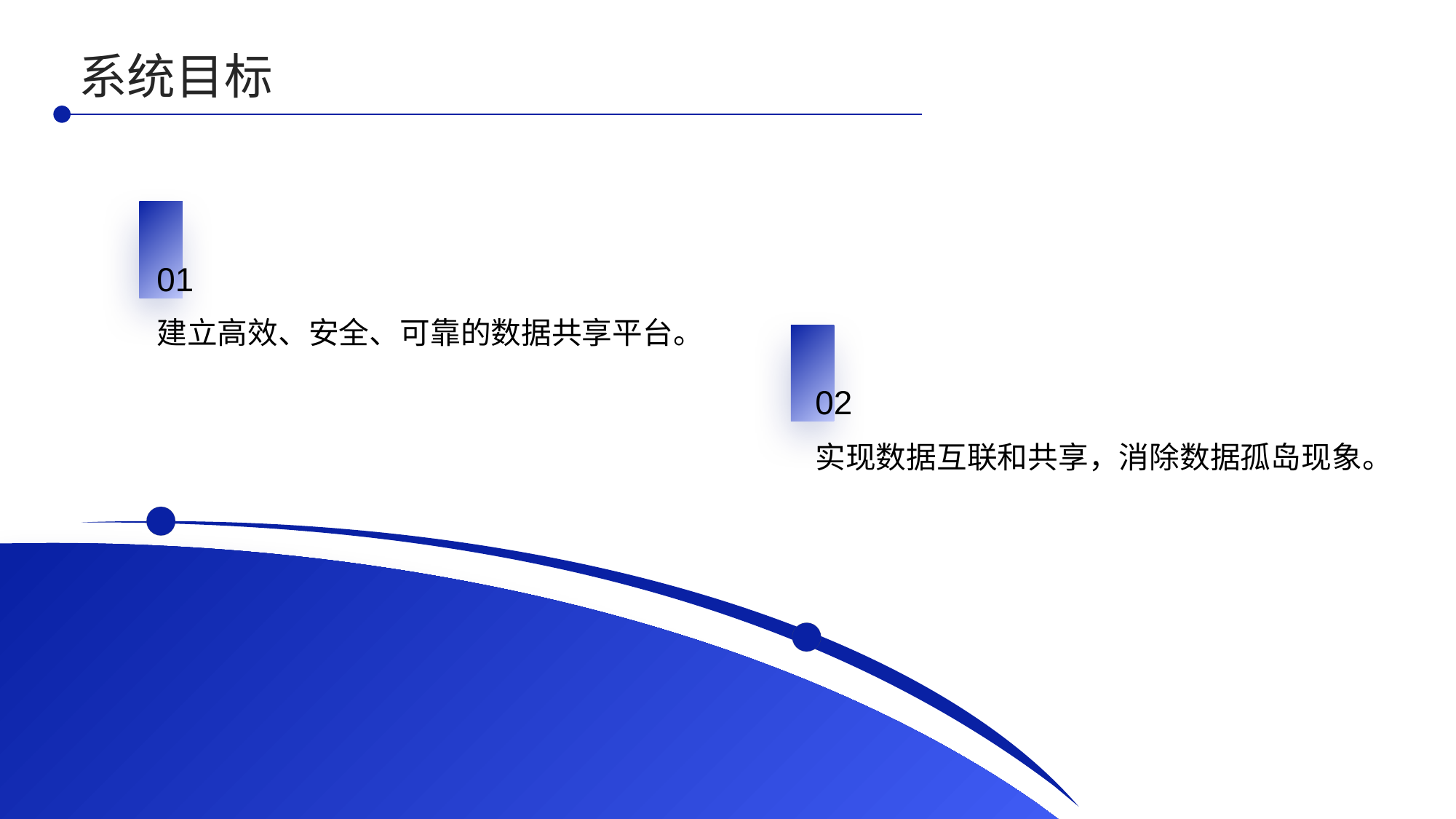

系统目标

01
建立高效、安全、可靠的数据共享平台。

02
实现数据互联和共享，消除数据孤岛现象。